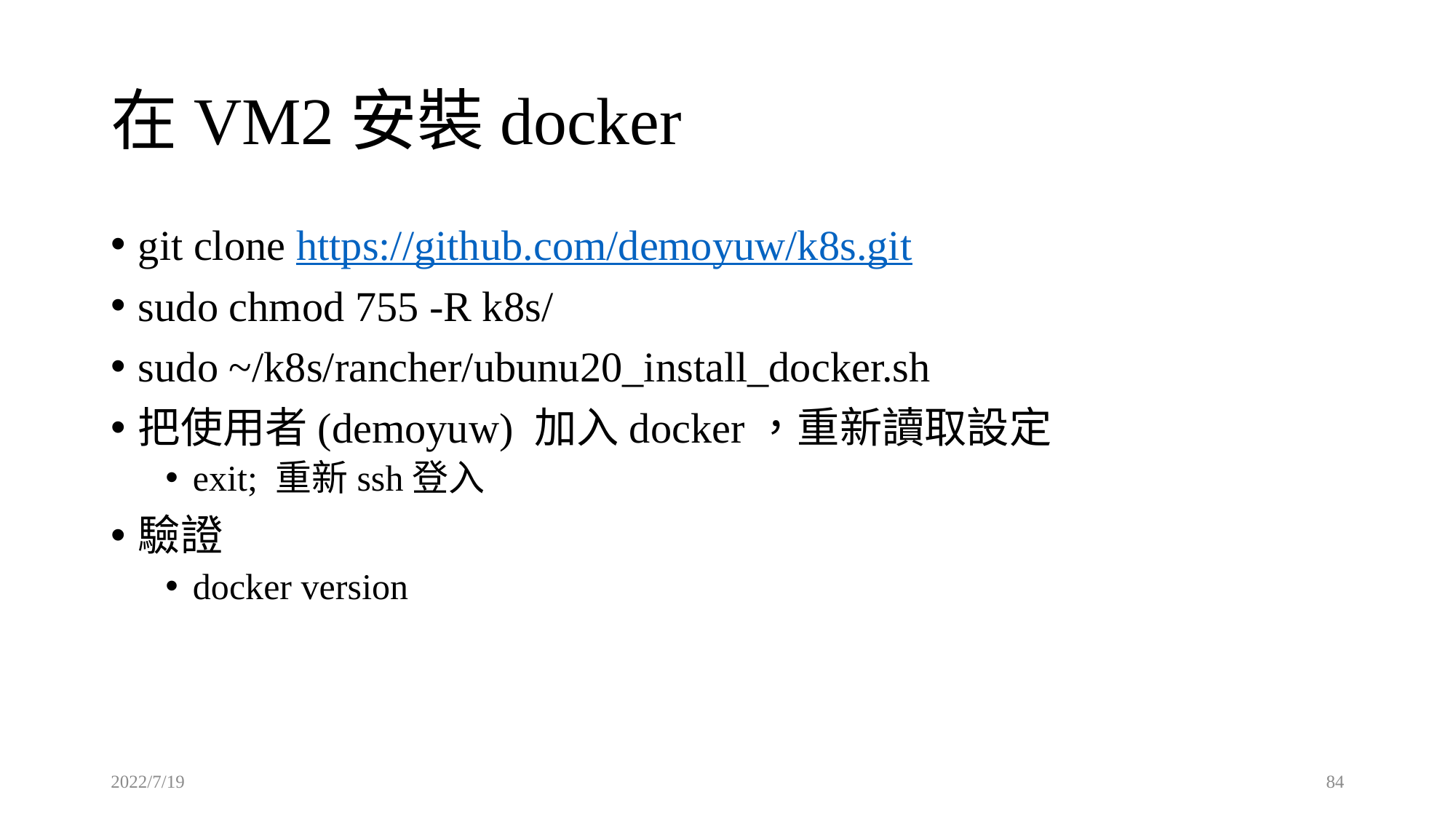

# 在VM2安裝docker
git clone https://github.com/demoyuw/k8s.git
sudo chmod 755 -R k8s/
sudo ~/k8s/rancher/ubunu20_install_docker.sh
把使用者(demoyuw) 加入docker，重新讀取設定
exit; 重新ssh登入
驗證
docker version

2022/7/19
84